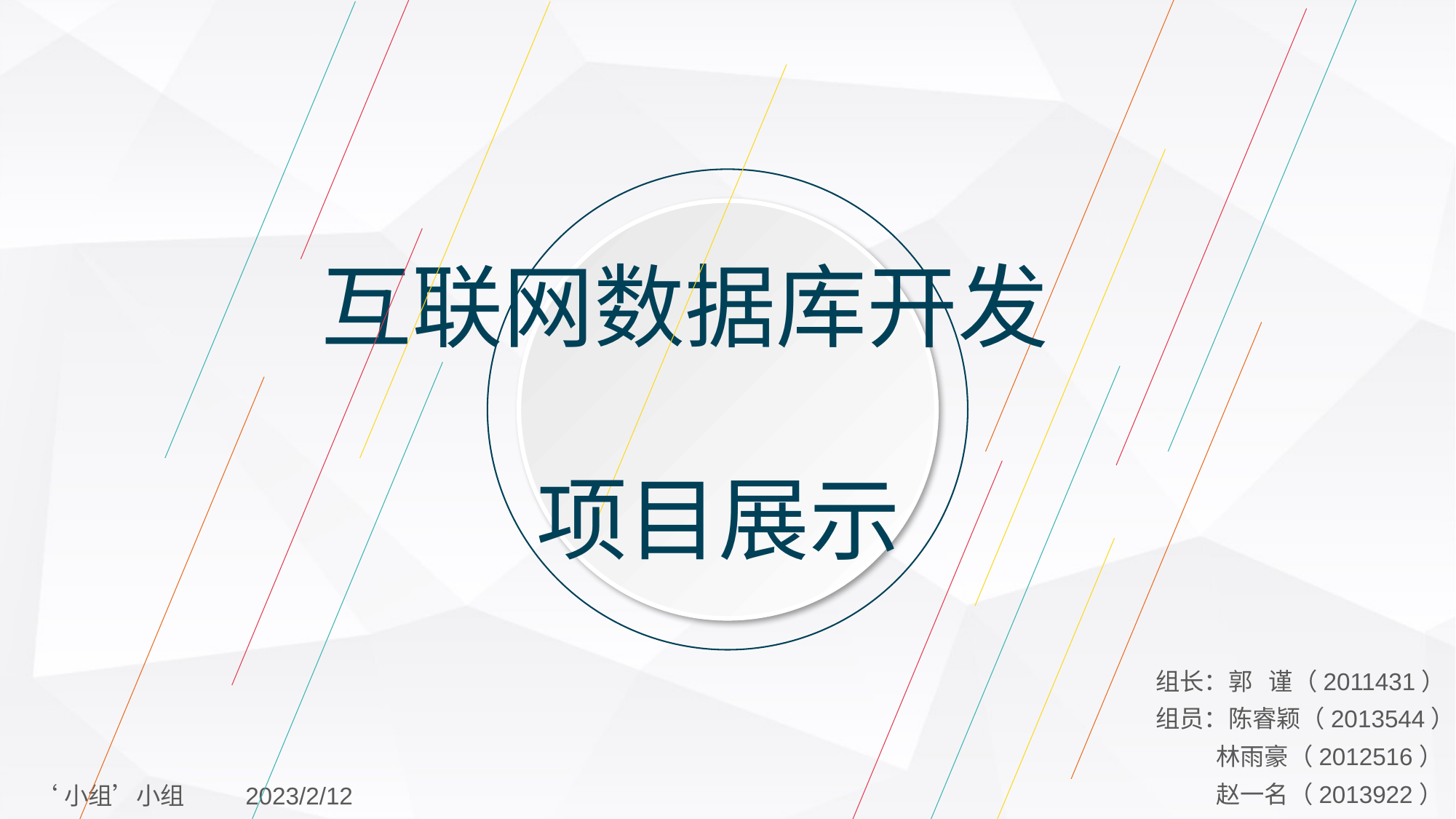

互联网数据库开发
项目展示
组长：郭   谨（2011431）
组员：陈睿颖（2013544）
          林雨豪（2012516）
          赵一名（2013922）
‘小组’小组          2023/2/12